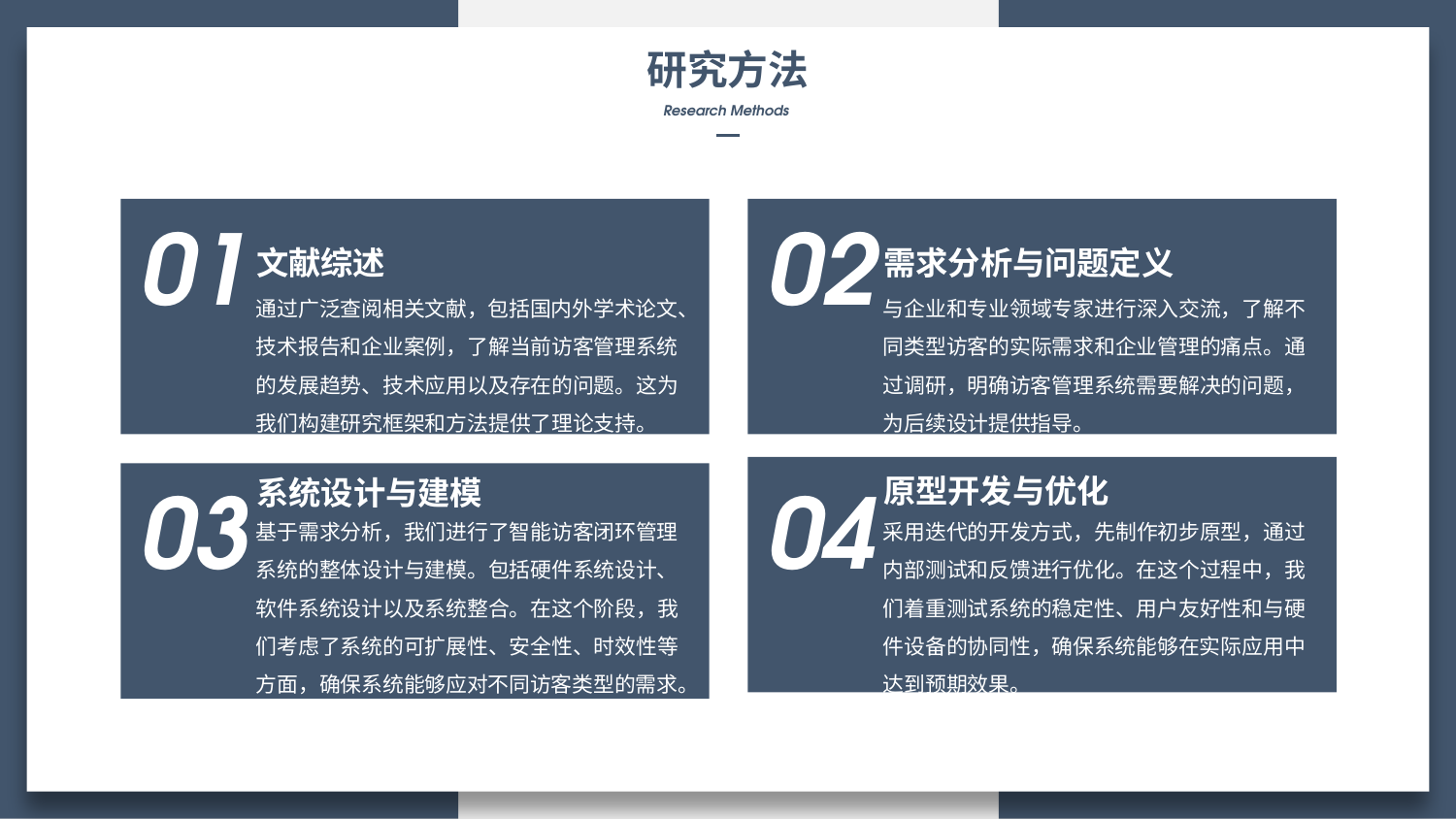

研究方法
Research Methods

01
文献综述
通过广泛查阅相关文献，包括国内外学术论文、技术报告和企业案例，了解当前访客管理系统的发展趋势、技术应用以及存在的问题。这为我们构建研究框架和方法提供了理论支持。

02
需求分析与问题定义
与企业和专业领域专家进行深入交流，了解不同类型访客的实际需求和企业管理的痛点。通过调研，明确访客管理系统需要解决的问题，为后续设计提供指导。

原型开发与优化
04
采用迭代的开发方式，先制作初步原型，通过内部测试和反馈进行优化。在这个过程中，我们着重测试系统的稳定性、用户友好性和与硬件设备的协同性，确保系统能够在实际应用中达到预期效果。

系统设计与建模
03
基于需求分析，我们进行了智能访客闭环管理系统的整体设计与建模。包括硬件系统设计、软件系统设计以及系统整合。在这个阶段，我们考虑了系统的可扩展性、安全性、时效性等方面，确保系统能够应对不同访客类型的需求。